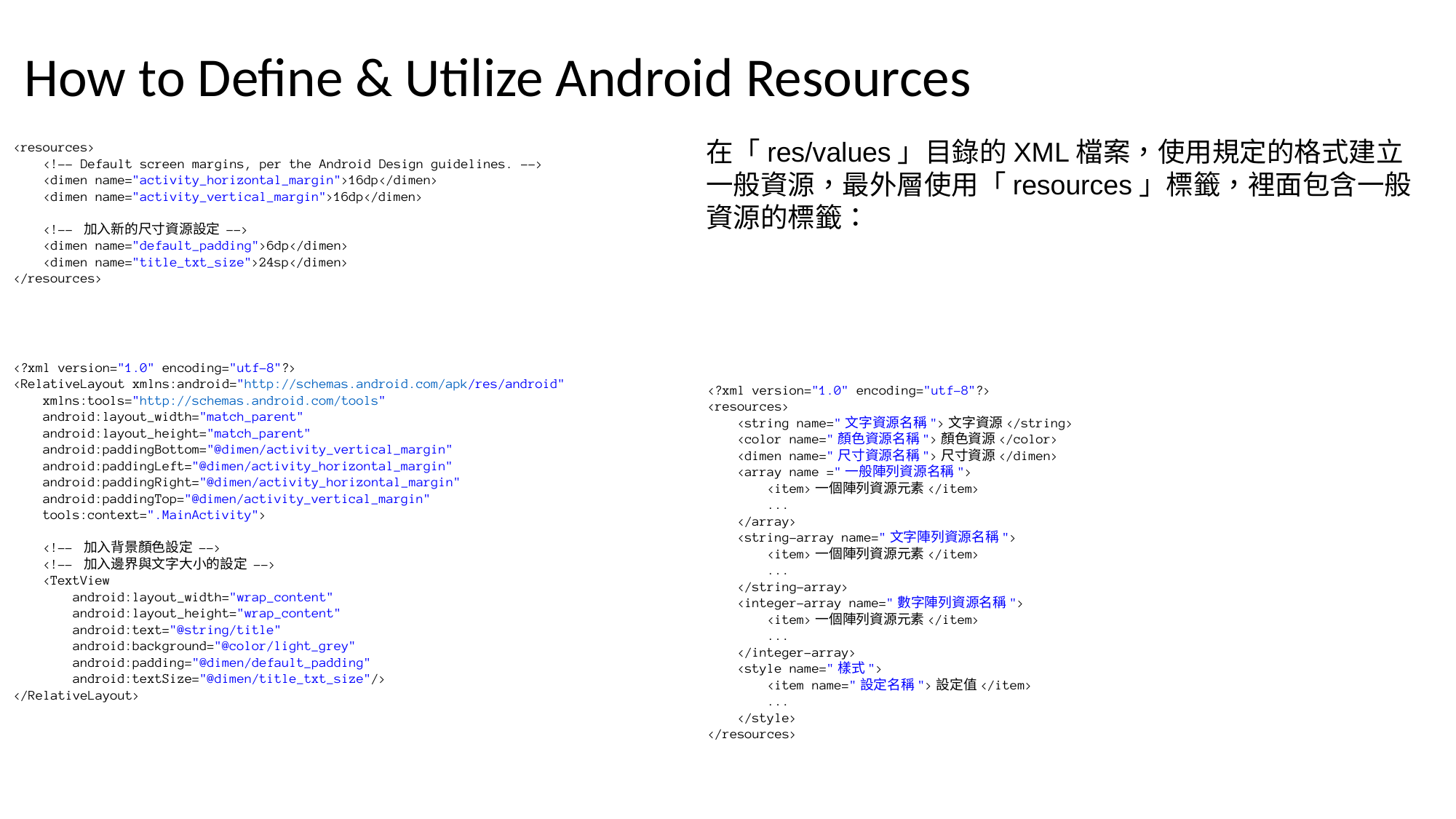

# How to Define & Utilize Android Resources
在「res/values」目錄的XML檔案，使用規定的格式建立一般資源，最外層使用「resources」標籤，裡面包含一般資源的標籤：
<resources>
    <!-- Default screen margins, per the Android Design guidelines. -->
    <dimen name="activity_horizontal_margin">16dp</dimen>
    <dimen name="activity_vertical_margin">16dp</dimen>

    <!-- 加入新的尺寸資源設定 -->
    <dimen name="default_padding">6dp</dimen>
    <dimen name="title_txt_size">24sp</dimen>
</resources>
<?xml version="1.0" encoding="utf-8"?>
<RelativeLayout xmlns:android="http://schemas.android.com/apk/res/android"
    xmlns:tools="http://schemas.android.com/tools"
    android:layout_width="match_parent"
    android:layout_height="match_parent"
    android:paddingBottom="@dimen/activity_vertical_margin"
    android:paddingLeft="@dimen/activity_horizontal_margin"
    android:paddingRight="@dimen/activity_horizontal_margin"
    android:paddingTop="@dimen/activity_vertical_margin"
    tools:context=".MainActivity">

    <!-- 加入背景顏色設定 -->
    <!-- 加入邊界與文字大小的設定 -->
    <TextView
        android:layout_width="wrap_content"
        android:layout_height="wrap_content"
        android:text="@string/title"
        android:background="@color/light_grey"
        android:padding="@dimen/default_padding"
        android:textSize="@dimen/title_txt_size"/>
</RelativeLayout>
<?xml version="1.0" encoding="utf-8"?>
<resources>
    <string name="文字資源名稱">文字資源</string>
    <color name="顏色資源名稱">顏色資源</color>
    <dimen name="尺寸資源名稱">尺寸資源</dimen>
    <array name ="一般陣列資源名稱">
        <item>一個陣列資源元素</item>
        ...
    </array>
    <string-array name="文字陣列資源名稱">
        <item>一個陣列資源元素</item>
        ...
    </string-array>
    <integer-array name="數字陣列資源名稱">
        <item>一個陣列資源元素</item>
        ...
    </integer-array>
    <style name="樣式">
        <item name="設定名稱">設定值</item>
        ...
    </style>
</resources>